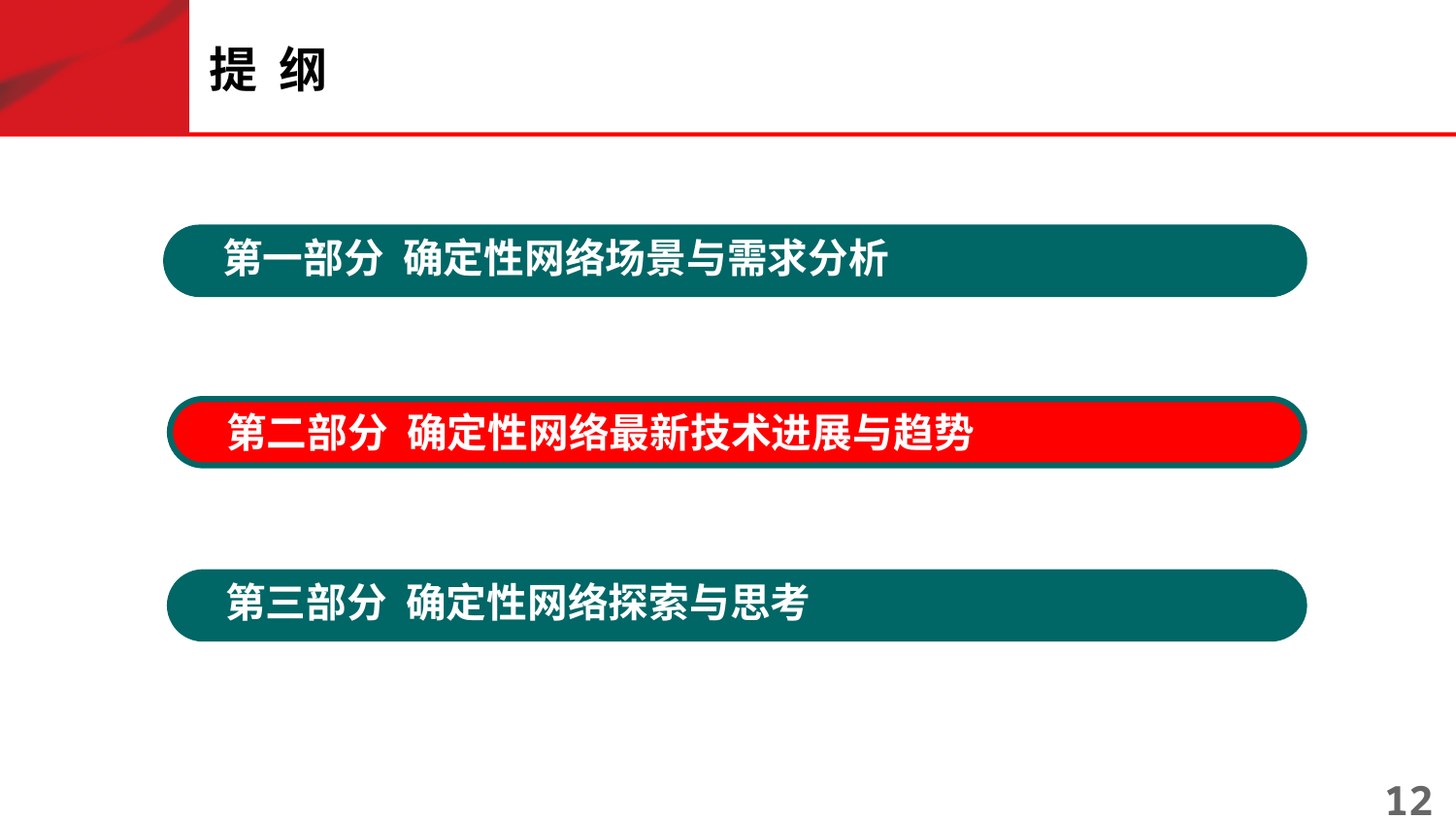

提  纲
 第一部分  确定性网络场景与需求分析

 第二部分  确定性网络最新技术进展与趋势

 第三部分  确定性网络探索与思考

12